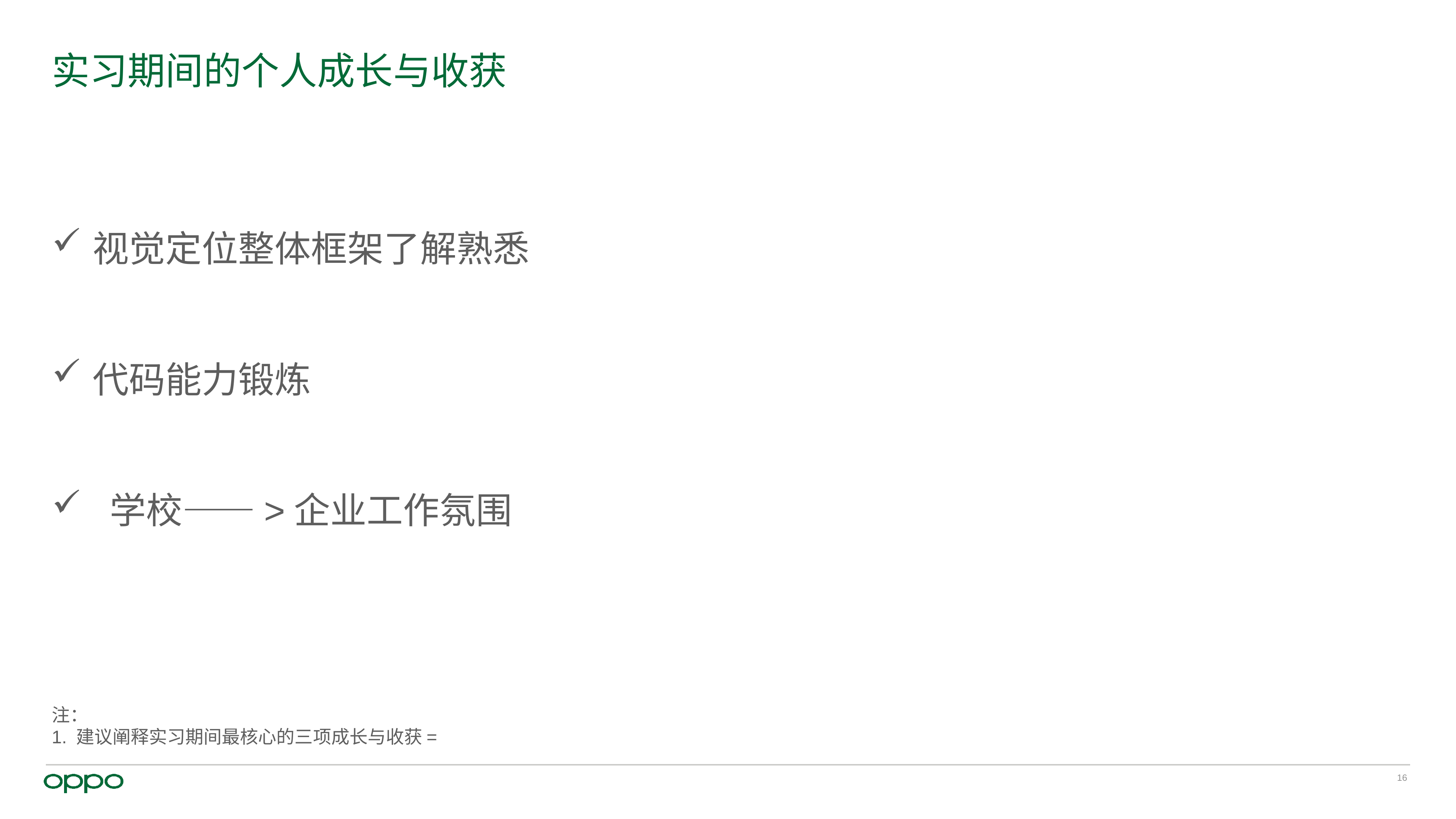

# 实习期间的个人成长与收获
视觉定位整体框架了解熟悉

代码能力锻炼

 学校——>企业工作氛围
注：
1. 建议阐释实习期间最核心的三项成长与收获=